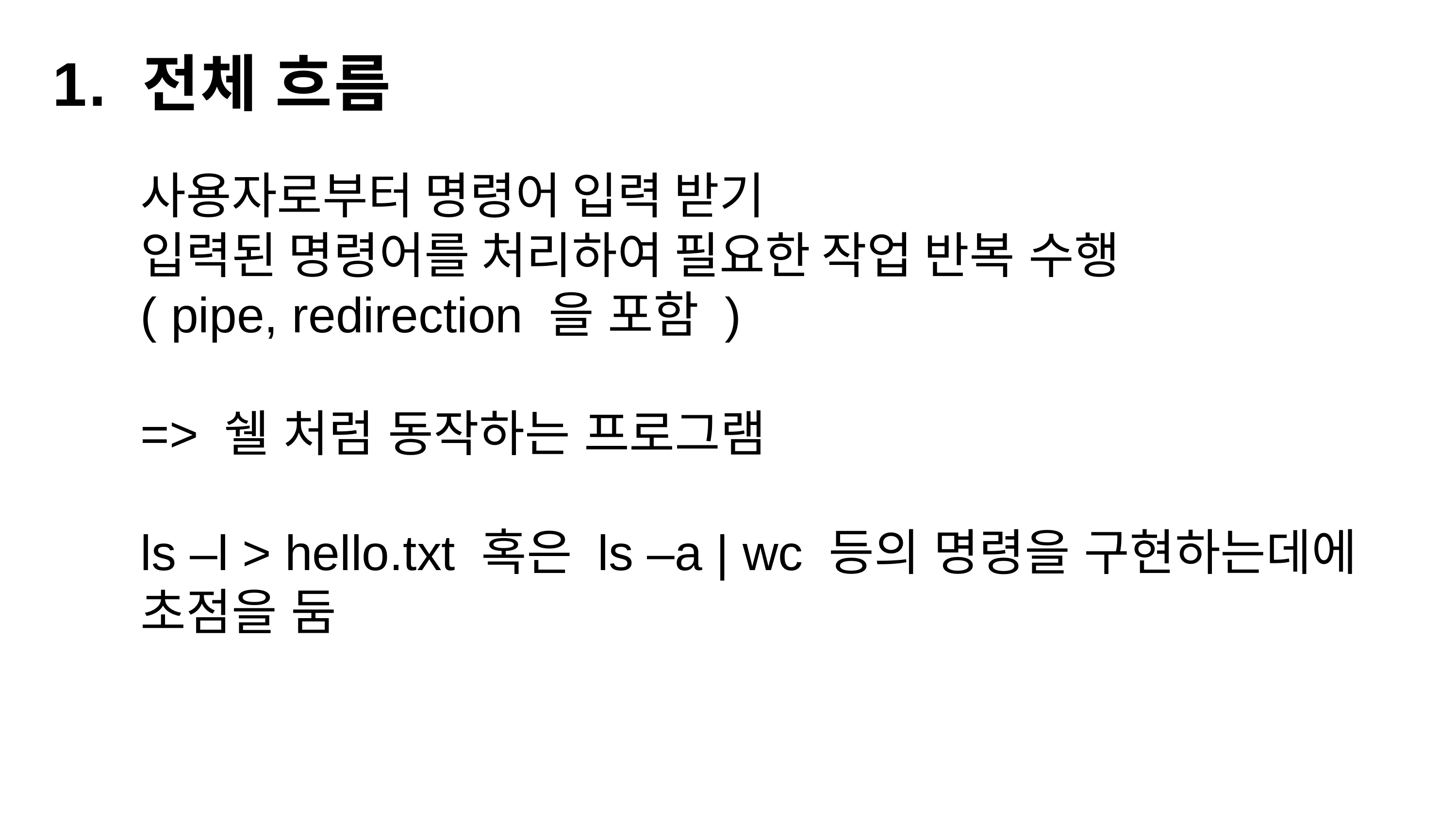

1. 전체 흐름
사용자로부터 명령어 입력 받기
입력된 명령어를 처리하여 필요한 작업 반복 수행
( pipe, redirection 을 포함 )

=> 쉘 처럼 동작하는 프로그램

ls –l > hello.txt 혹은 ls –a | wc 등의 명령을 구현하는데에
초점을 둠